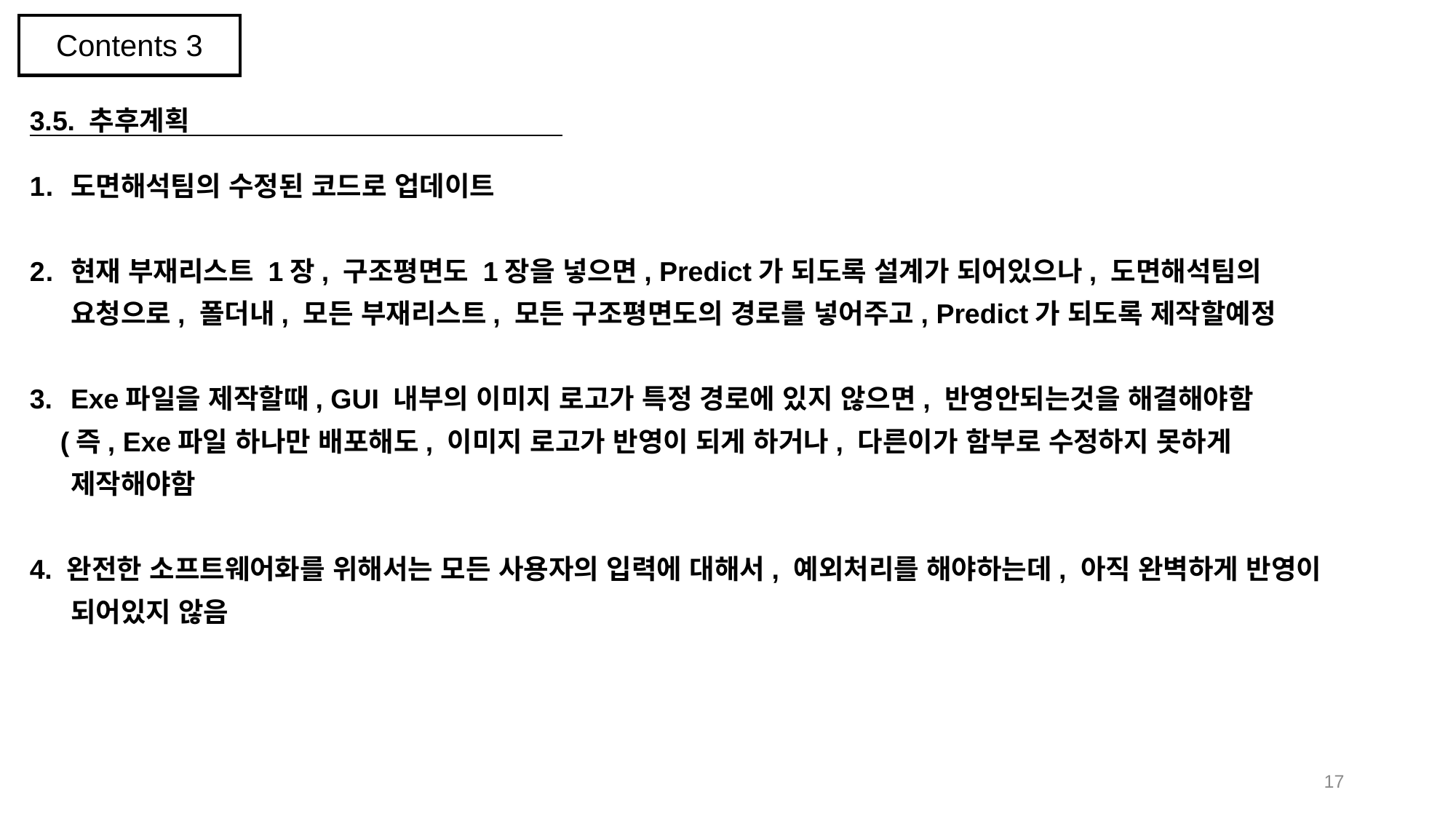

Contents 3
3.5. 추후계획
도면해석팀의 수정된 코드로 업데이트

현재 부재리스트 1장, 구조평면도 1장을 넣으면, Predict가 되도록 설계가 되어있으나, 도면해석팀의 요청으로, 폴더내, 모든 부재리스트, 모든 구조평면도의 경로를 넣어주고, Predict가 되도록 제작할예정

Exe파일을 제작할때, GUI 내부의 이미지 로고가 특정 경로에 있지 않으면, 반영안되는것을 해결해야함
    (즉, Exe파일 하나만 배포해도, 이미지 로고가 반영이 되게 하거나, 다른이가 함부로 수정하지 못하게 제작해야함

4. 완전한 소프트웨어화를 위해서는 모든 사용자의 입력에 대해서, 예외처리를 해야하는데, 아직 완벽하게 반영이 되어있지 않음

17